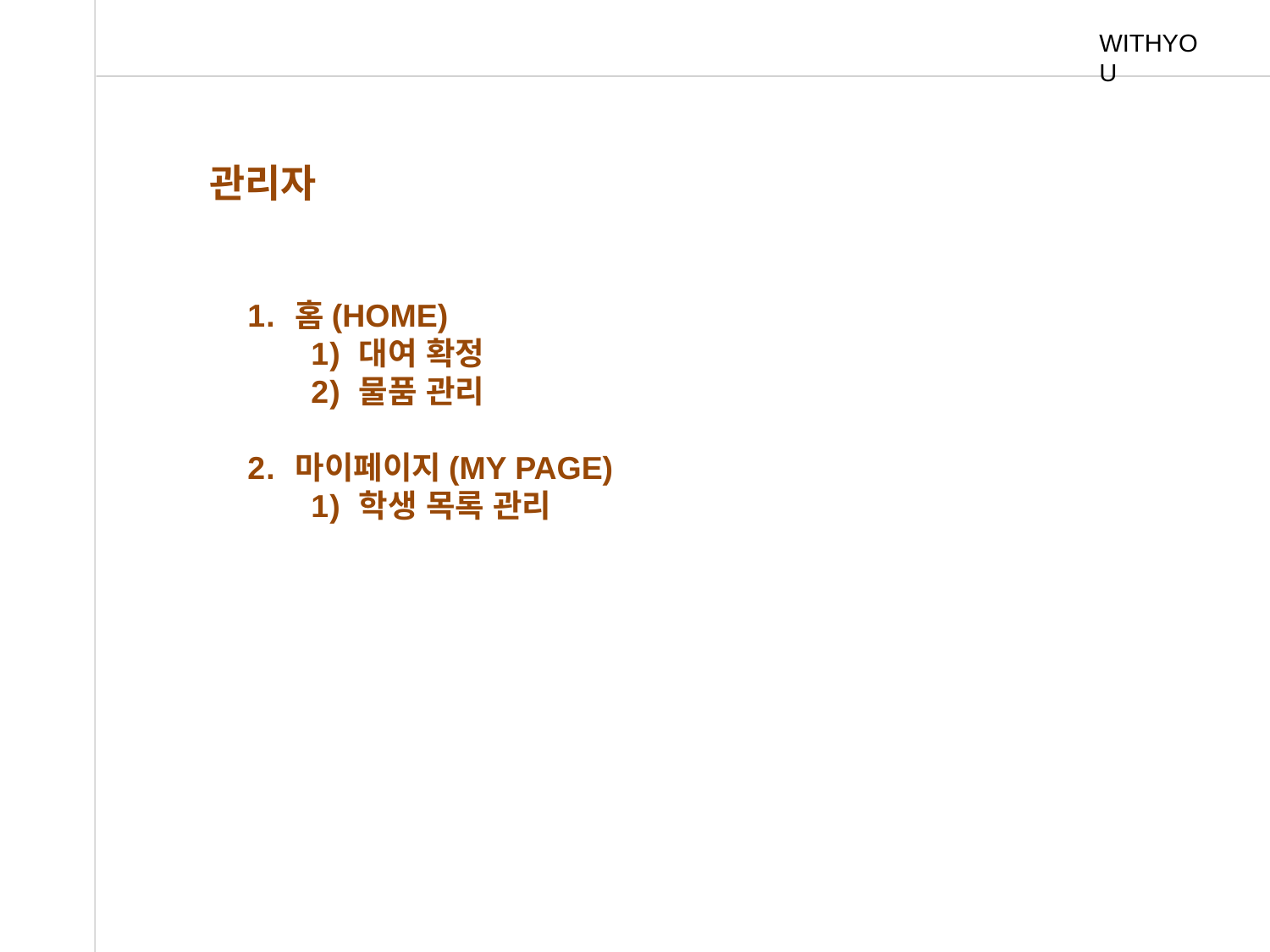

WITHYOU
관리자
홈(HOME)
대여 확정
물품 관리

마이페이지(MY PAGE)
학생 목록 관리